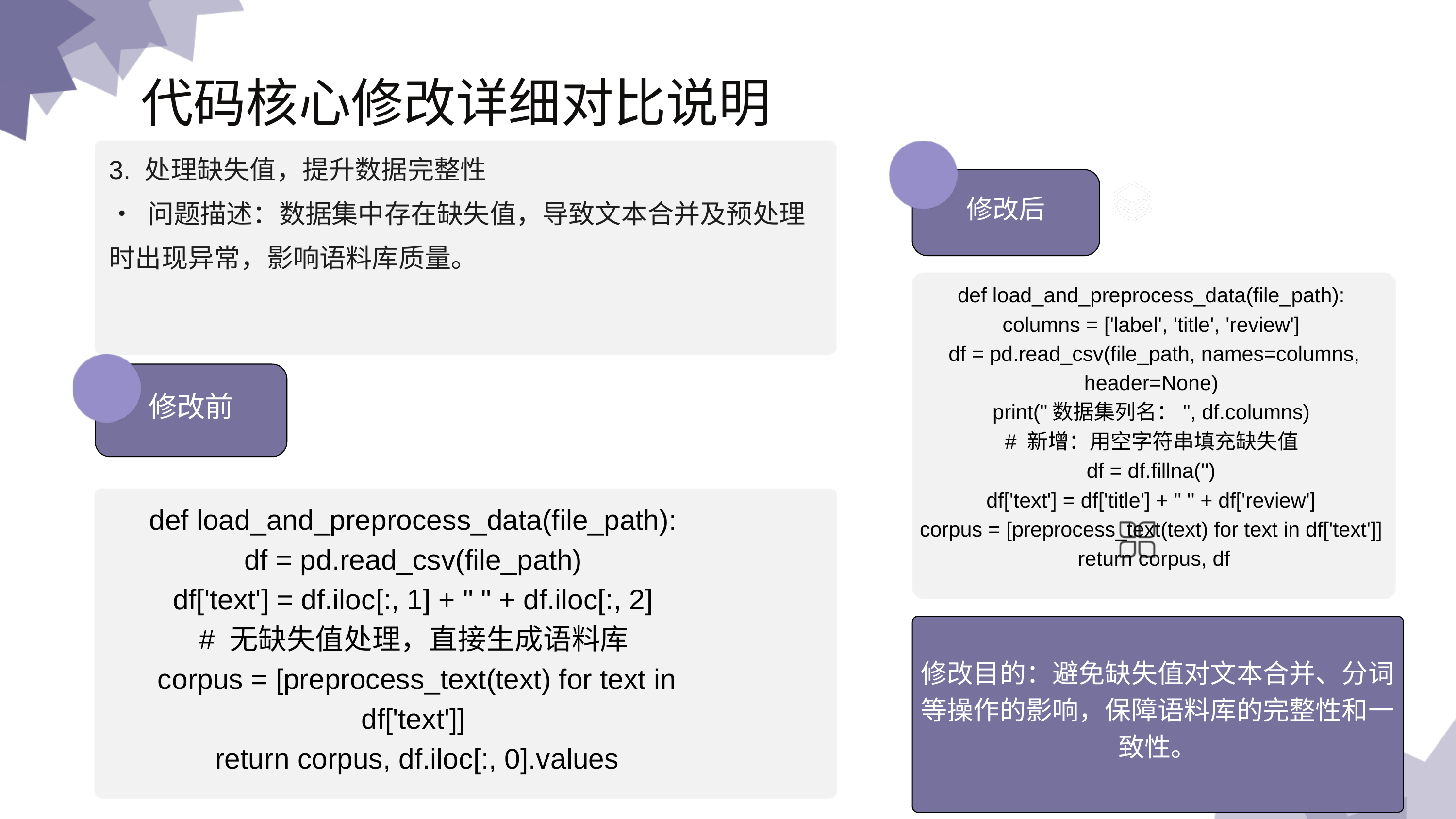

代码核⼼修改详细对⽐说明

3. 处理缺失值，提升数据完整性
• 问题描述：数据集中存在缺失值，导致⽂本合并及预处理时出现异常，影响语料库质量。

修改后

def load_and_preprocess_data(file_path):
columns = ['label', 'title', 'review']
df = pd.read_csv(file_path, names=columns, header=None)
print("数据集列名：", df.columns)
# 新增：⽤空字符串填充缺失值
df = df.fillna('')
df['text'] = df['title'] + " " + df['review']
corpus = [preprocess_text(text) for text in df['text']]
return corpus, df

修改前

def load_and_preprocess_data(file_path):
df = pd.read_csv(file_path)
df['text'] = df.iloc[:, 1] + " " + df.iloc[:, 2]
# ⽆缺失值处理，直接⽣成语料库
corpus = [preprocess_text(text) for text in df['text']]
return corpus, df.iloc[:, 0].values

演示文稿是一种实用的工具，可以是演示，演讲，报告等。大部分时间，它们都是在为观众服务。

修改⽬的：避免缺失值对⽂本合并、分词等操作的影响，保障语料库的完整性和⼀致性。